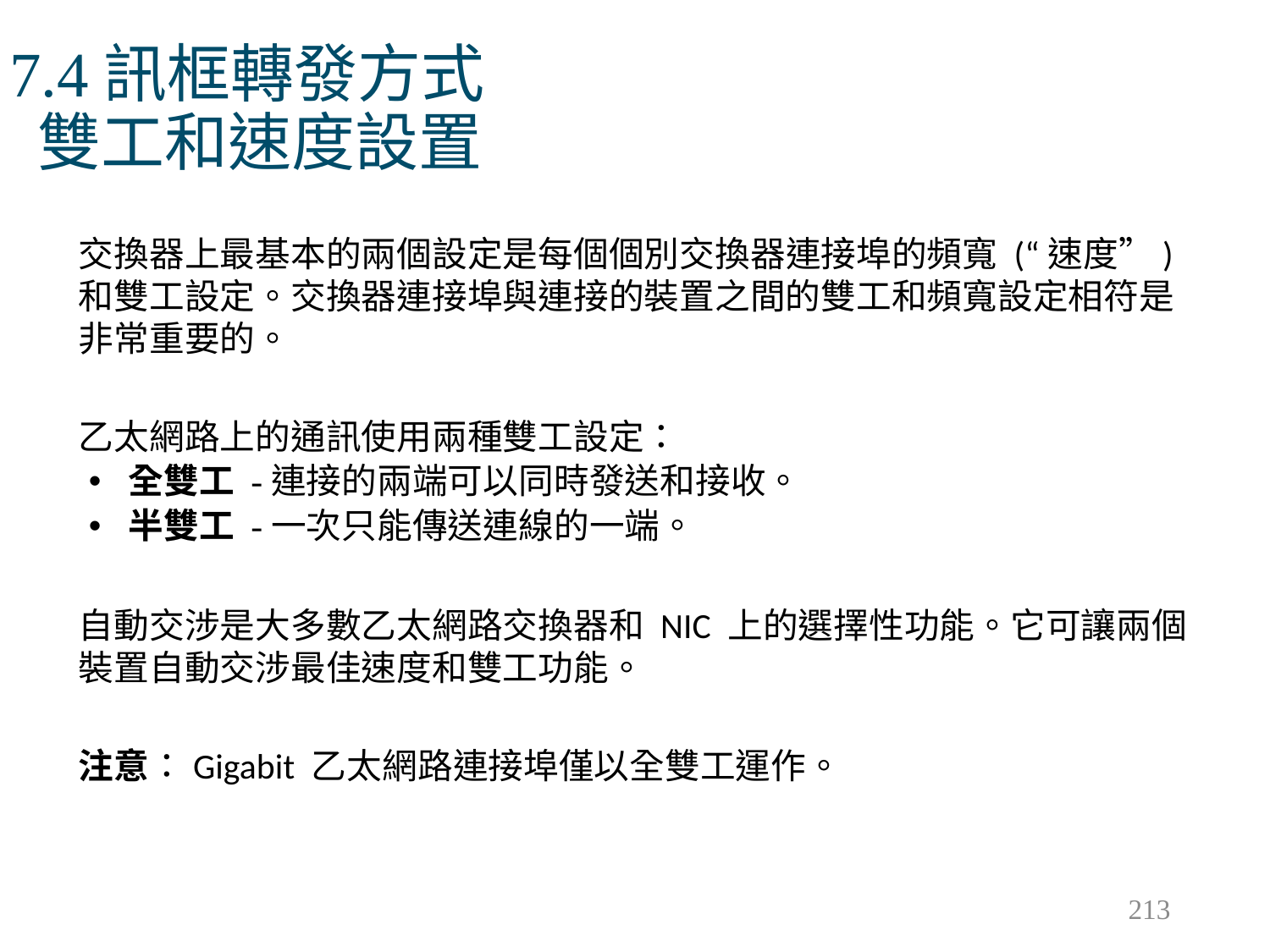

# 7.4訊框轉發方式 雙工和速度設置
交換器上最基本的兩個設定是每個個別交換器連接埠的頻寬 (“速度”) 和雙工設定。交換器連接埠與連接的裝置之間的雙工和頻寬設定相符是非常重要的。

乙太網路上的通訊使用兩種雙工設定：
全雙工 -連接的兩端可以同時發送和接收。
半雙工 -一次只能傳送連線的一端。

自動交涉是大多數乙太網路交換器和 NIC 上的選擇性功能。它可讓兩個裝置自動交涉最佳速度和雙工功能。

注意：Gigabit 乙太網路連接埠僅以全雙工運作。
213